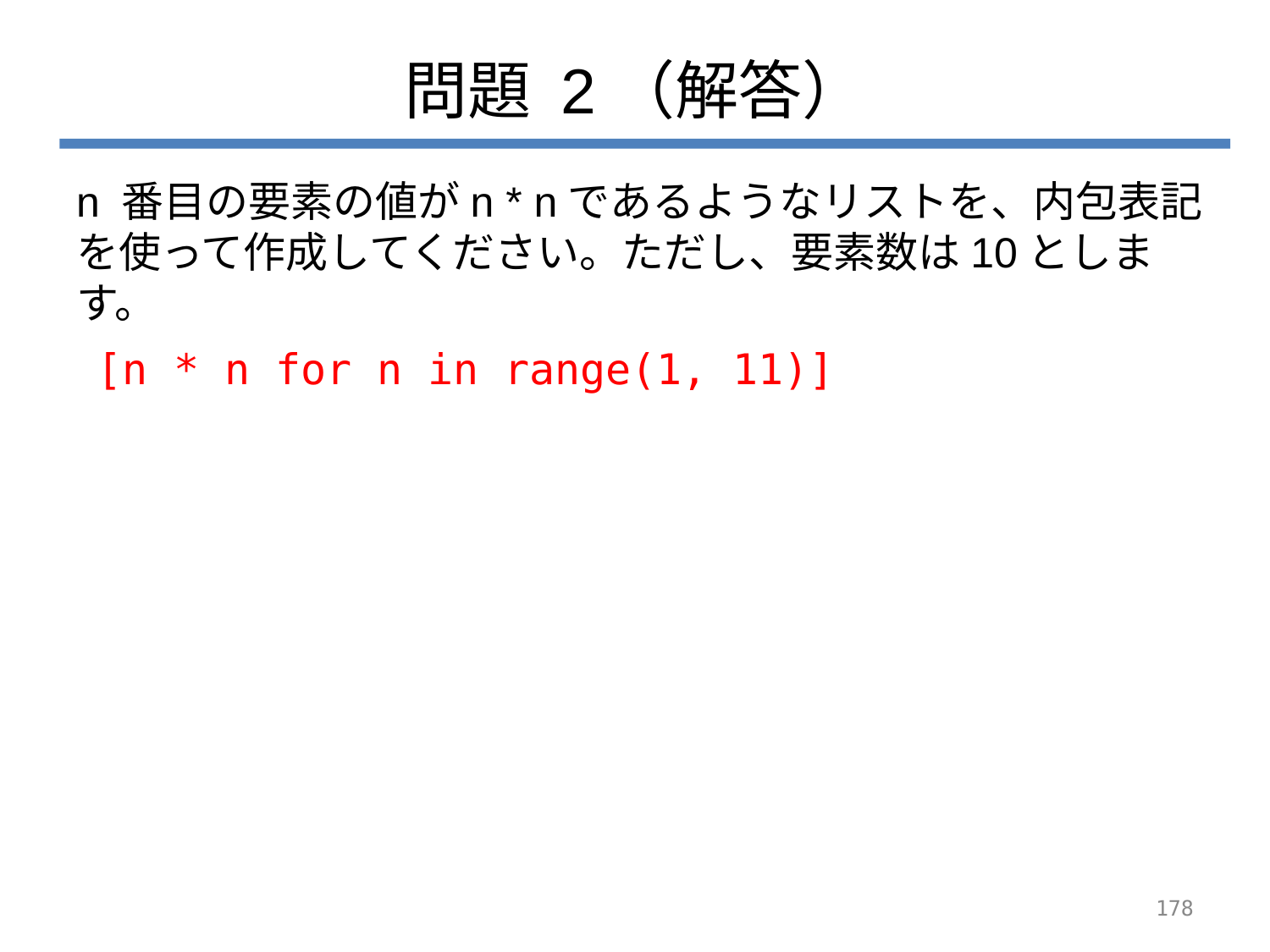

# 問題 2（解答）
n 番目の要素の値がn * nであるようなリストを、内包表記を使って作成してください。ただし、要素数は10とします。
[n * n for n in range(1, 11)]
178